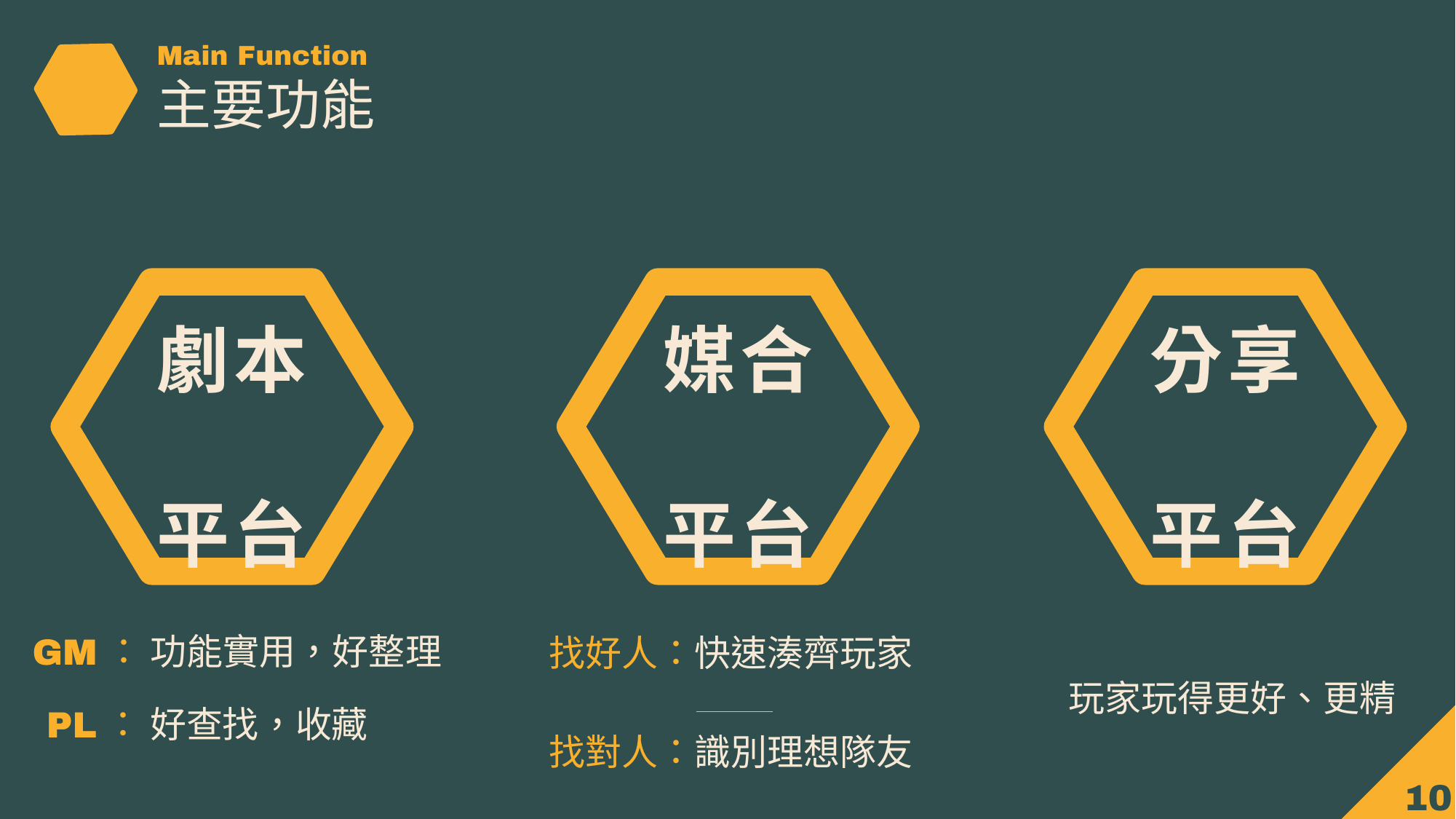

Main Function

主要功能

劇本
平台
媒合
平台
分享
平台
GM： 功能實用，好整理
找好人：快速湊齊玩家
玩家玩得更好、更精
PL： 好查找，收藏
找對人：識別理想隊友

10